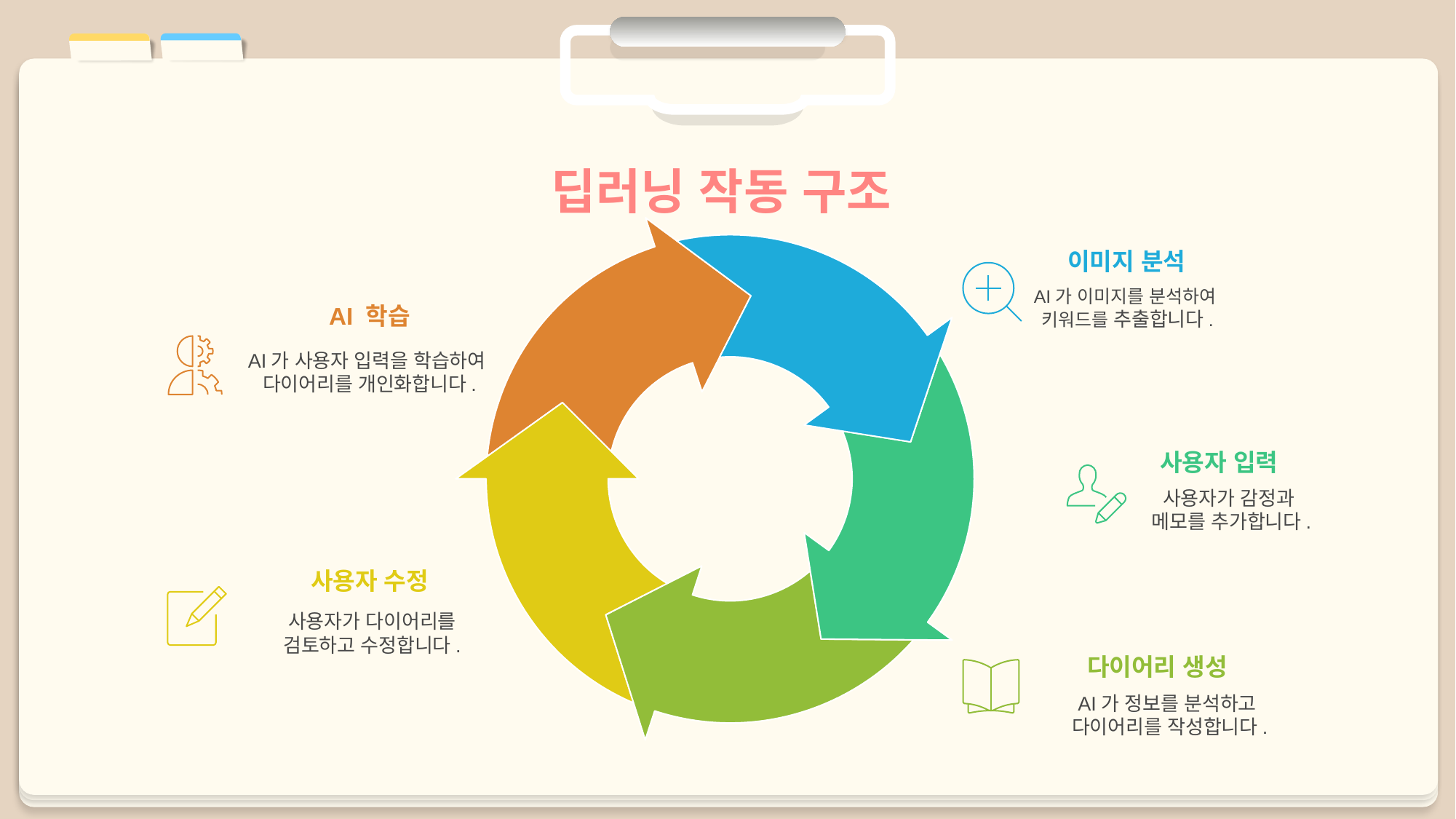

딥러닝 작동 구조

이미지 분석

AI가 이미지를 분석하여
키워드를 추출합니다.
AI 학습

AI가 사용자 입력을 학습하여
다이어리를 개인화합니다.

사용자 입력

사용자가 감정과
메모를 추가합니다.
사용자 수정

사용자가 다이어리를 검토하고 수정합니다.
다이어리 생성

AI가 정보를 분석하고
다이어리를 작성합니다.